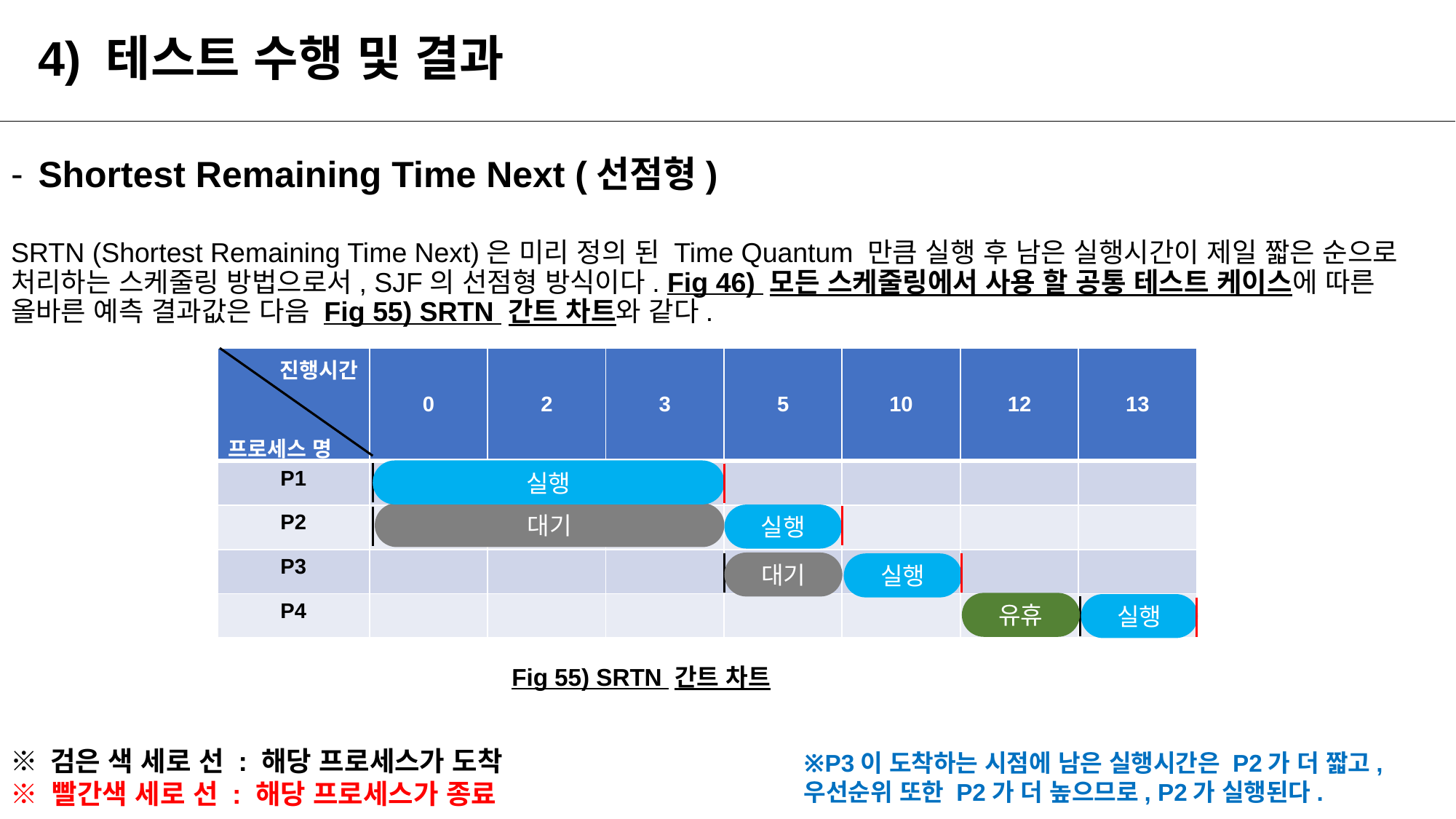

# 4) 테스트 수행 및 결과

Shortest Remaining Time Next (선점형)

SRTN (Shortest Remaining Time Next)은 미리 정의 된 Time Quantum 만큼 실행 후 남은 실행시간이 제일 짧은 순으로 처리하는 스케줄링 방법으로서, SJF의 선점형 방식이다. Fig 46) 모든 스케줄링에서 사용 할 공통 테스트 케이스에 따른 올바른 예측 결과값은 다음 Fig 55) SRTN 간트 차트와 같다.

| 진행시간 프로세스 명 | 0 | 2 | 3 | 5 | 10 | 12 | 13 |
| --- | --- | --- | --- | --- | --- | --- | --- |
| P1 |  |  |  |  |  |  |  |
| P2 |  |  |  |  |  |  |  |
| P3 |  |  |  |  |  |  |  |
| P4 |  |  |  |  |  |  |  |
실행
대기
실행
대기
실행
유휴
실행
Fig 55) SRTN 간트 차트
※ 검은 색 세로 선 : 해당 프로세스가 도착
※ 빨간색 세로 선 : 해당 프로세스가 종료
※ P3이 도착하는 시점에 남은 실행시간은 P2가 더 짧고,
우선순위 또한 P2가 더 높으므로, P2가 실행된다.